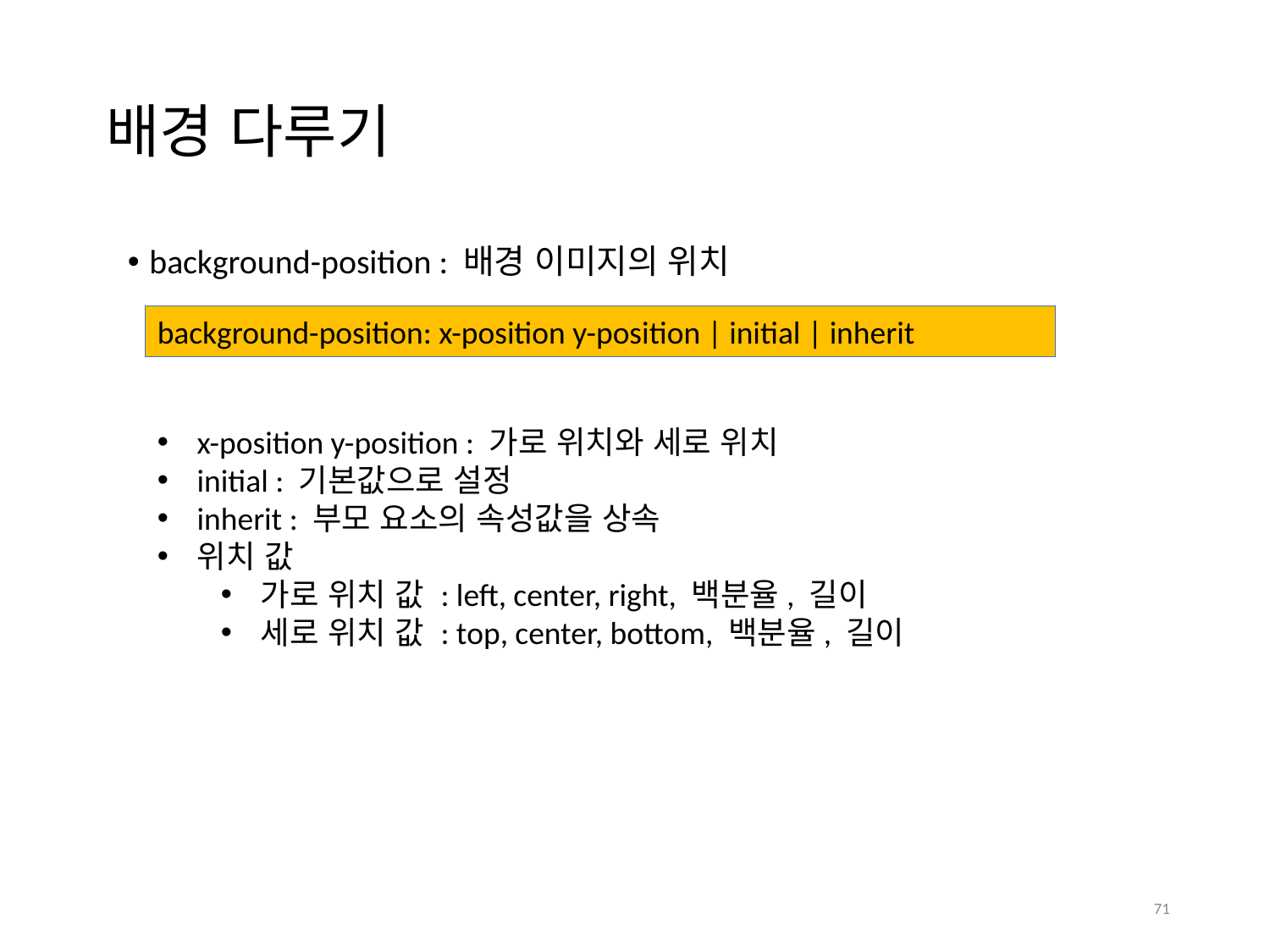

# 배경 다루기

background-position : 배경 이미지의 위치

background-position: x-position y-position | initial | inherit
x-position y-position : 가로 위치와 세로 위치
initial : 기본값으로 설정
inherit : 부모 요소의 속성값을 상속
위치 값
가로 위치 값 : left, center, right, 백분율, 길이
세로 위치 값 : top, center, bottom, 백분율, 길이

71